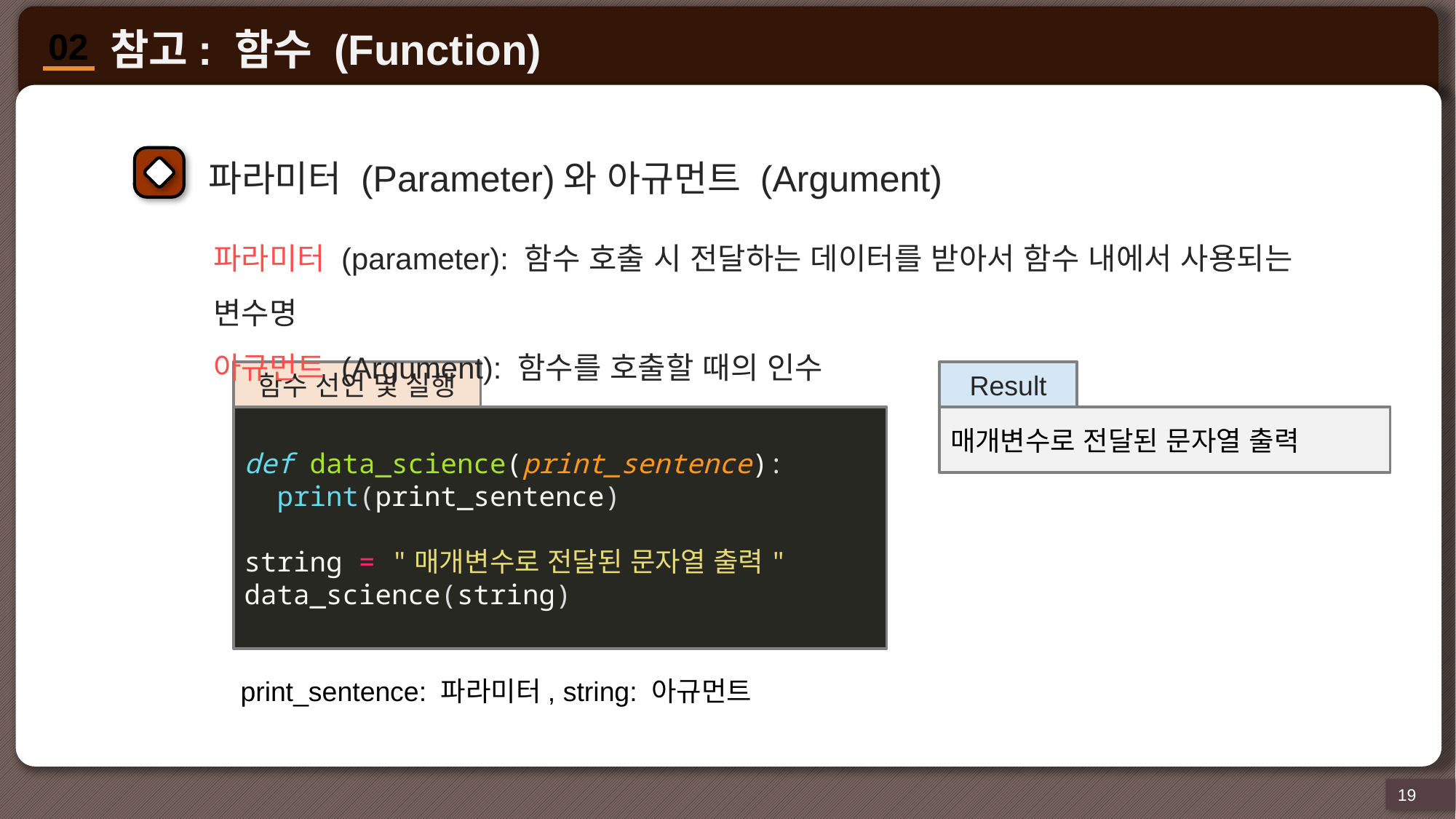

파라미터 (Parameter)와 아규먼트 (Argument)
파라미터 (parameter): 함수 호출 시 전달하는 데이터를 받아서 함수 내에서 사용되는 변수명
아규먼트 (Argument): 함수를 호출할 때의 인수
함수 선언 및 실행
Result
def data_science(print_sentence):
  print(print_sentence)
string = "매개변수로 전달된 문자열 출력"
data_science(string)
매개변수로 전달된 문자열 출력
print_sentence: 파라미터, string: 아규먼트